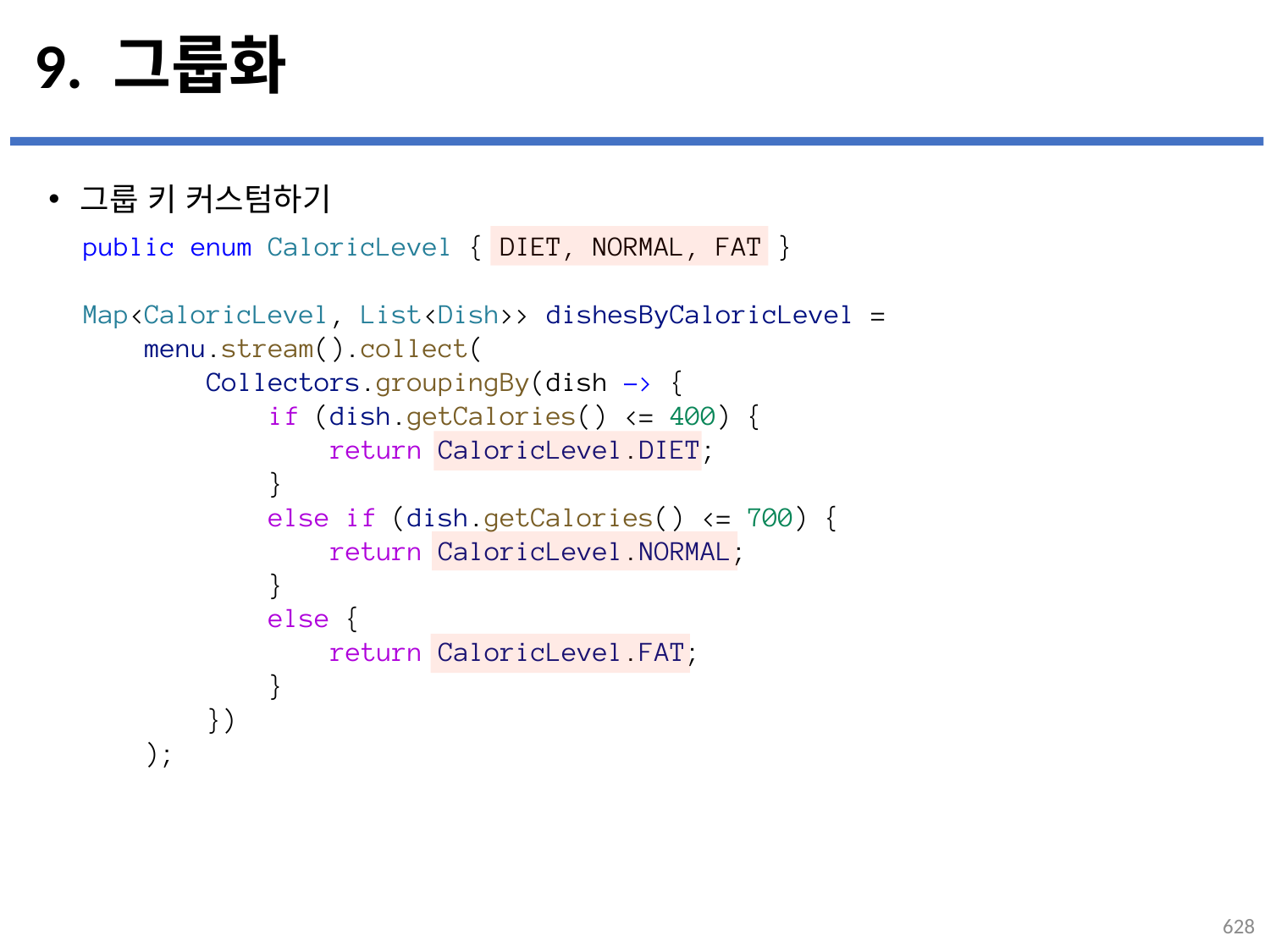

# 9. 그룹화
그룹 키 커스텀하기
public enum CaloricLevel { DIET, NORMAL, FAT }
Map<CaloricLevel, List<Dish>> dishesByCaloricLevel =
    menu.stream().collect(
        Collectors.groupingBy(dish -> {
            if (dish.getCalories() <= 400) {
                return CaloricLevel.DIET;
            }
            else if (dish.getCalories() <= 700) {
                return CaloricLevel.NORMAL;
            }
            else {
                return CaloricLevel.FAT;
            }
        })
    );

628